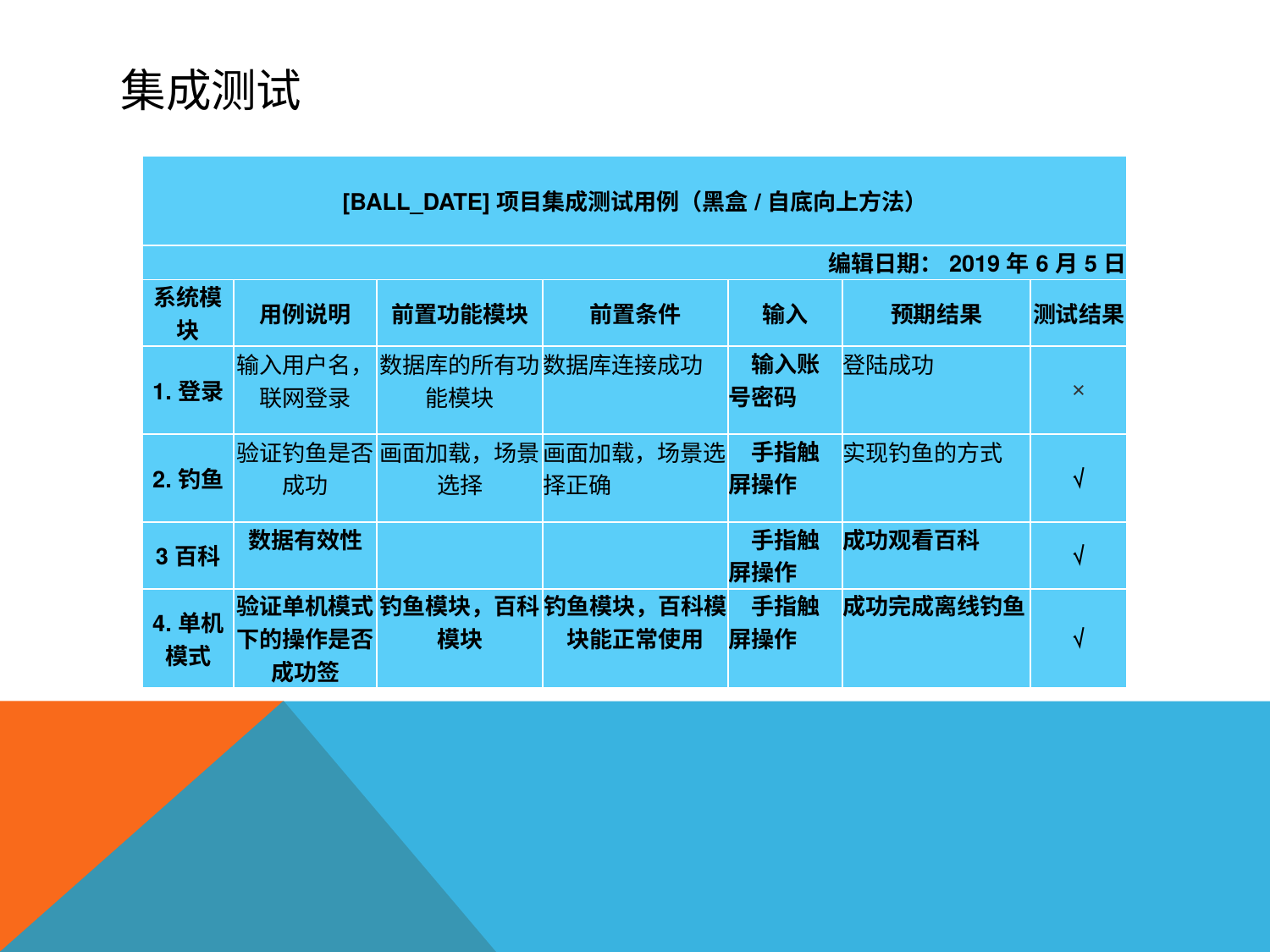

# 集成测试
| [BALL\_DATE]项目集成测试用例（黑盒/自底向上方法） |  |  |  |  |  |  |
| --- | --- | --- | --- | --- | --- | --- |
| 编辑日期：2019年6月5日 |  |  |  |  |  |  |
| 系统模块 | 用例说明 | 前置功能模块 | 前置条件 | 输入 | 预期结果 | 测试结果 |
| 1.登录 | 输入用户名，联网登录 | 数据库的所有功能模块 | 数据库连接成功 | 输入账号密码 | 登陆成功 | × |
| 2.钓鱼 | 验证钓鱼是否成功 | 画面加载，场景选择 | 画面加载，场景选择正确 | 手指触屏操作 | 实现钓鱼的方式 | √ |
| 3百科 | 数据有效性 |  |  | 手指触屏操作 | 成功观看百科 | √ |
| 4.单机模式 | 验证单机模式下的操作是否成功签 | 钓鱼模块，百科模块 | 钓鱼模块，百科模块能正常使用 | 手指触屏操作 | 成功完成离线钓鱼 | √ |